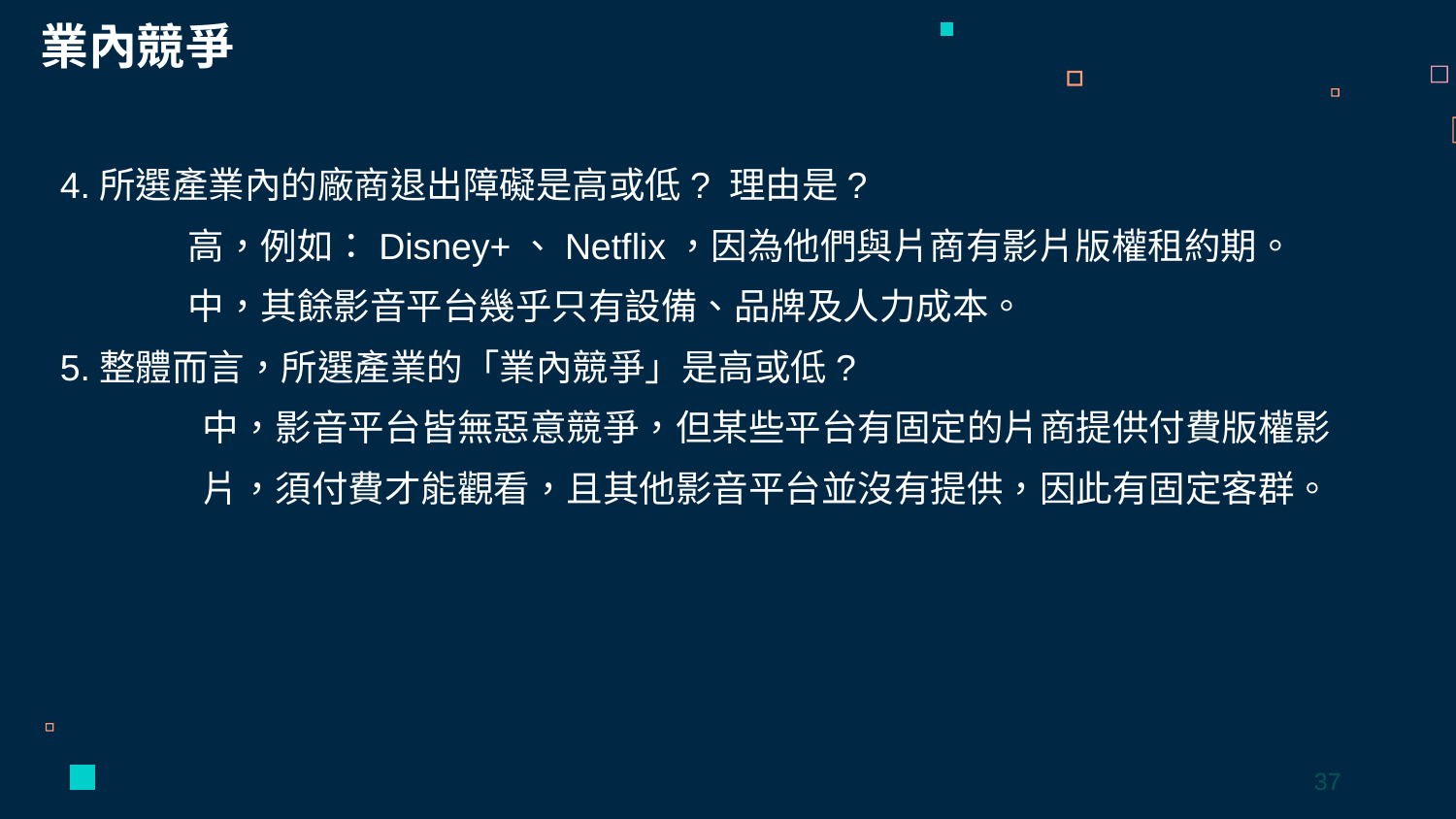

業內競爭
4.所選產業內的廠商退出障礙是高或低? 理由是?
	高，例如：Disney+、Netflix，因為他們與片商有影片版權租約期。
	中，其餘影音平台幾乎只有設備、品牌及人力成本。
5.整體而言，所選產業的「業內競爭」是高或低?
	中，影音平台皆無惡意競爭，但某些平台有固定的片商提供付費版權影片，須付費才能觀看，且其他影音平台並沒有提供，因此有固定客群。
37